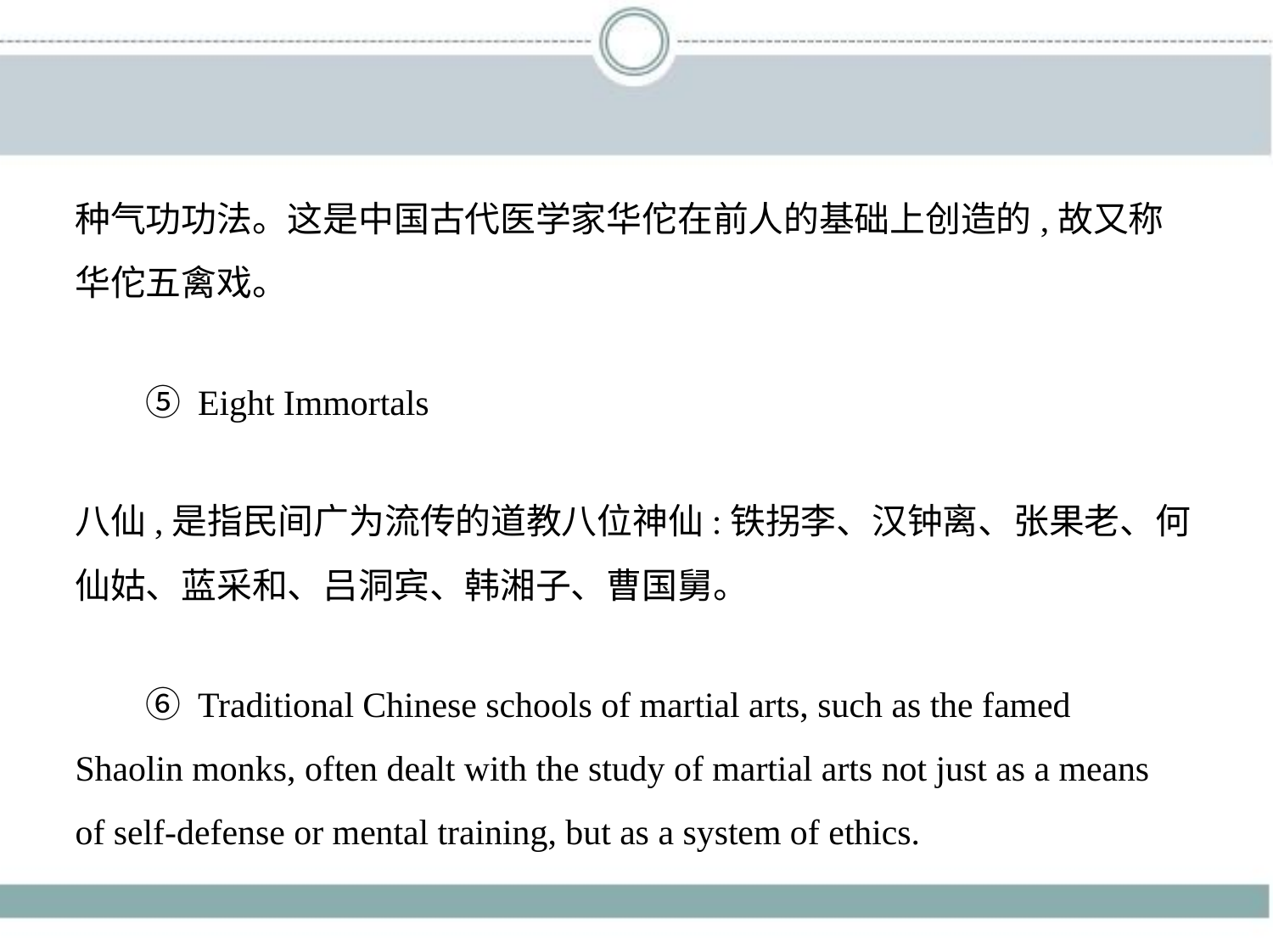

种气功功法。这是中国古代医学家华佗在前人的基础上创造的,故又称
华佗五禽戏。
　　⑤ Eight Immortals
八仙,是指民间广为流传的道教八位神仙:铁拐李、汉钟离、张果老、何
仙姑、蓝采和、吕洞宾、韩湘子、曹国舅。
　　⑥ Traditional Chinese schools of martial arts, such as the famed
Shaolin monks, often dealt with the study of martial arts not just as a means
of self-defense or mental training, but as a system of ethics.